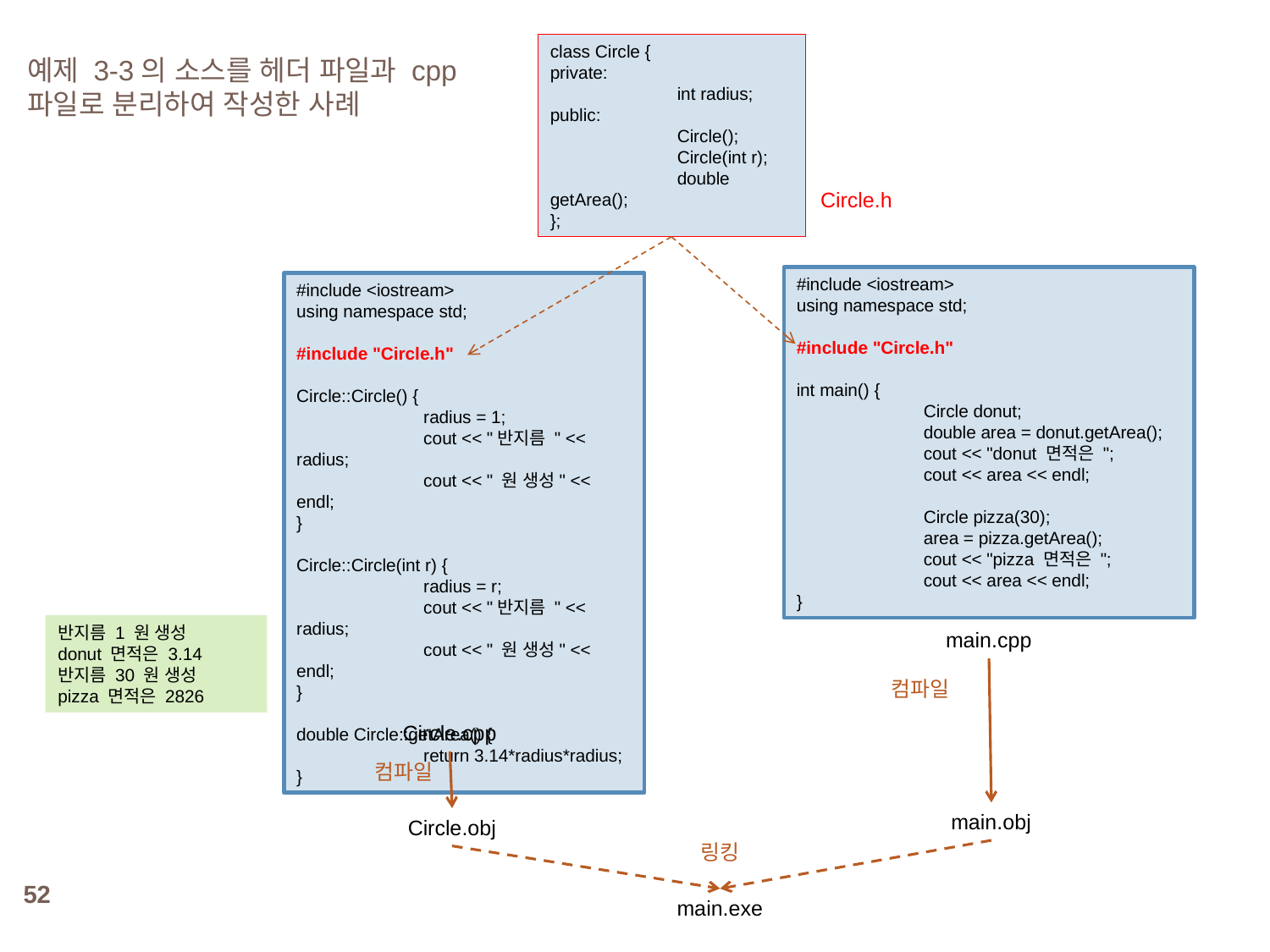

class Circle {
private:
	int radius;
public:
	Circle();
	Circle(int r);
	double getArea();
};
예제 3-3의 소스를 헤더 파일과 cpp 파일로 분리하여 작성한 사례
Circle.h
#include <iostream>
using namespace std;

#include "Circle.h"

int main() {
	Circle donut;
	double area = donut.getArea();
	cout << "donut 면적은 ";
	cout << area << endl;

	Circle pizza(30);
	area = pizza.getArea();
	cout << "pizza 면적은 ";
	cout << area << endl;
}
#include <iostream>
using namespace std;

#include "Circle.h"

Circle::Circle() {
	radius = 1;
	cout << "반지름 " << radius;
	cout << " 원 생성" << endl;
}

Circle::Circle(int r) {
	radius = r;
	cout << "반지름 " << radius;
	cout << " 원 생성" << endl;
}

double Circle::getArea() {
	return 3.14*radius*radius;
}
반지름 1 원 생성
donut 면적은 3.14
반지름 30 원 생성
pizza 면적은 2826
main.cpp
컴파일
Circle.cpp
컴파일
main.obj
Circle.obj
링킹
52
main.exe